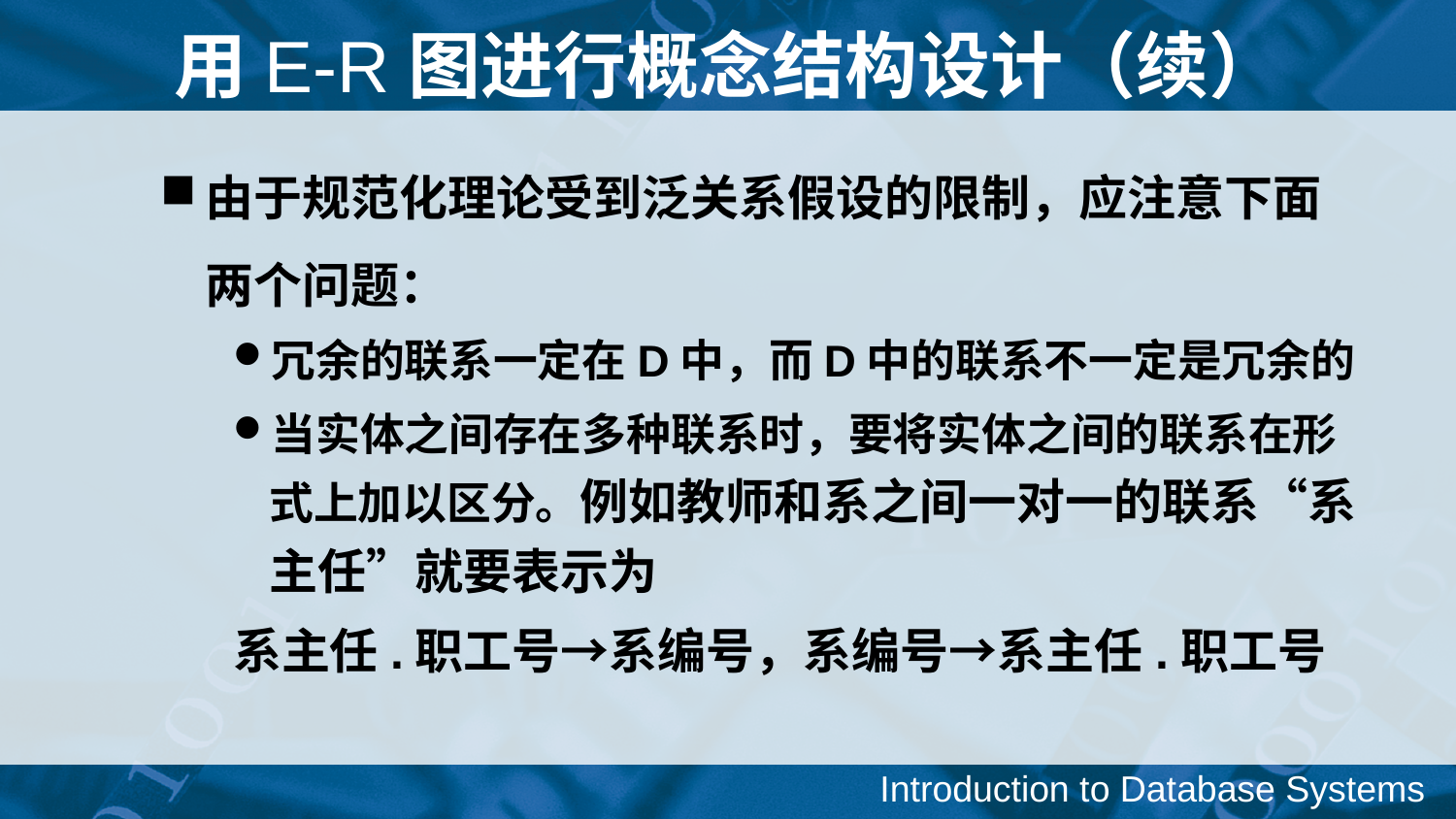

用E-R图进行概念结构设计（续）
由于规范化理论受到泛关系假设的限制，应注意下面两个问题：
冗余的联系一定在D中，而D中的联系不一定是冗余的
当实体之间存在多种联系时，要将实体之间的联系在形式上加以区分。例如教师和系之间一对一的联系“系主任”就要表示为
系主任.职工号→系编号，系编号→系主任.职工号